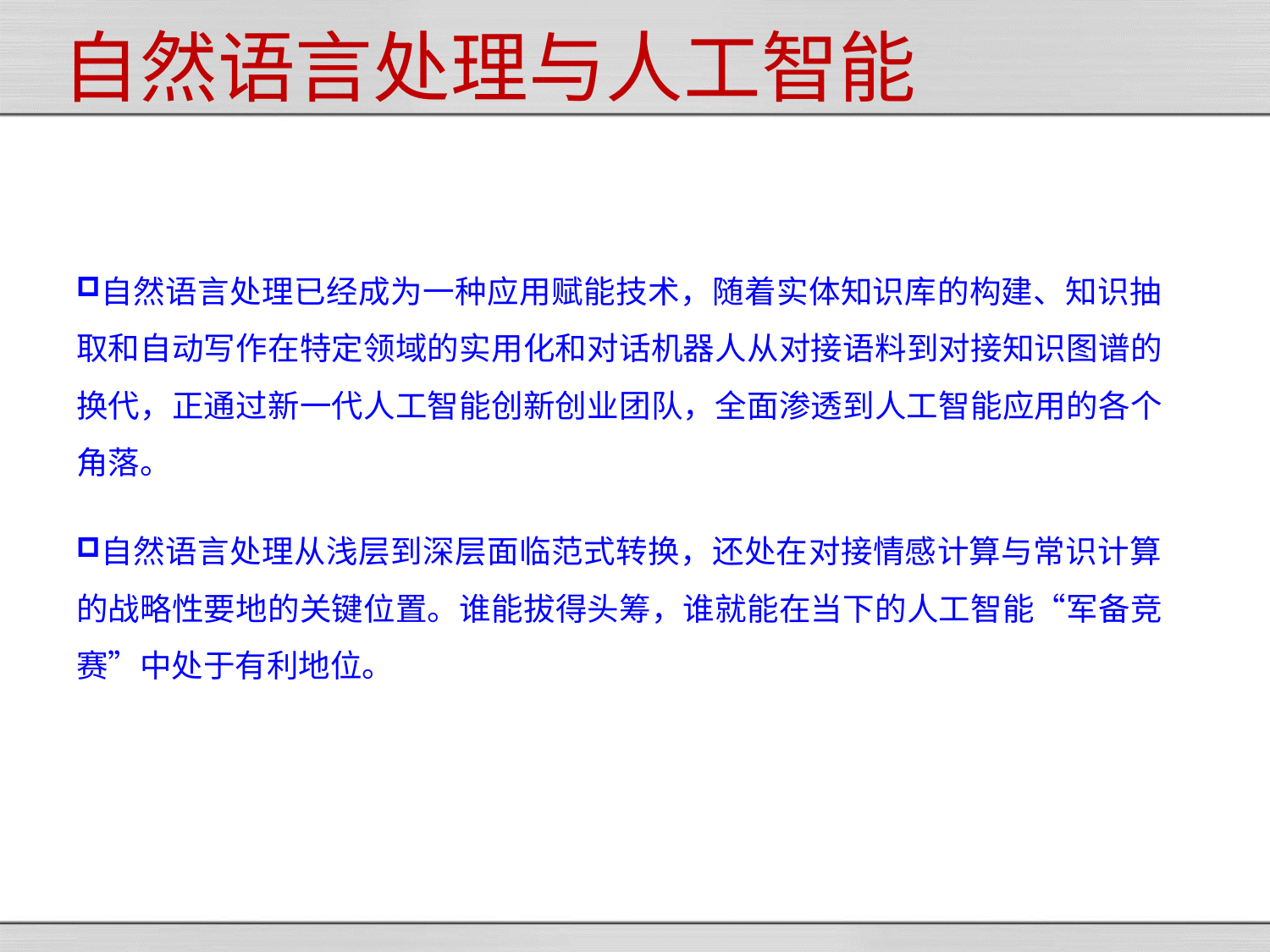

自然语言处理与人工智能
自然语言处理已经成为一种应用赋能技术，随着实体知识库的构建、知识抽取和自动写作在特定领域的实用化和对话机器人从对接语料到对接知识图谱的换代，正通过新一代人工智能创新创业团队，全面渗透到人工智能应用的各个角落。
自然语言处理从浅层到深层面临范式转换，还处在对接情感计算与常识计算的战略性要地的关键位置。谁能拔得头筹，谁就能在当下的人工智能“军备竞赛”中处于有利地位。